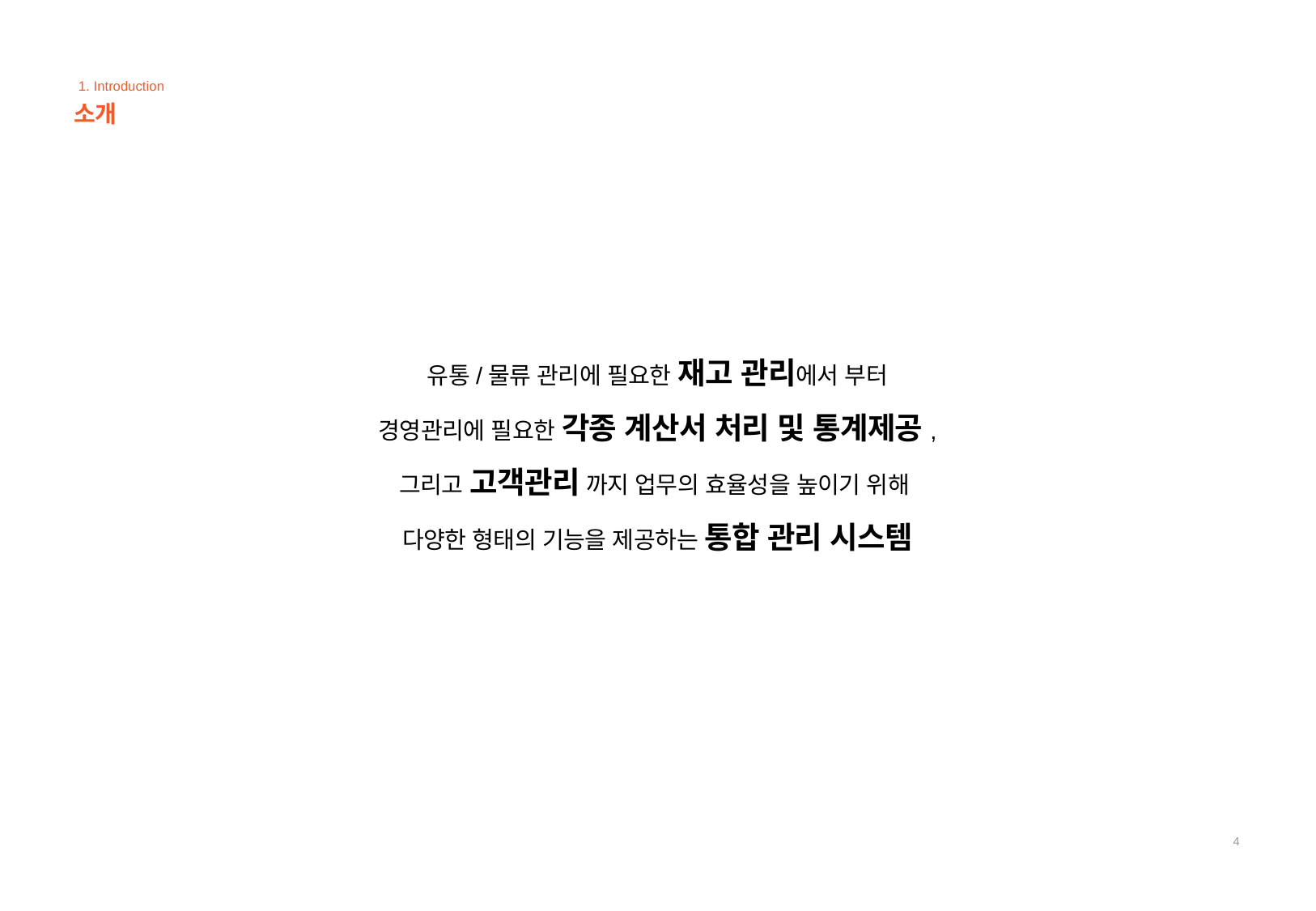

1. Introduction
소개
유통/물류 관리에 필요한 재고 관리에서 부터
경영관리에 필요한 각종 계산서 처리 및 통계제공,
그리고 고객관리 까지 업무의 효율성을 높이기 위해
다양한 형태의 기능을 제공하는 통합 관리 시스템
4